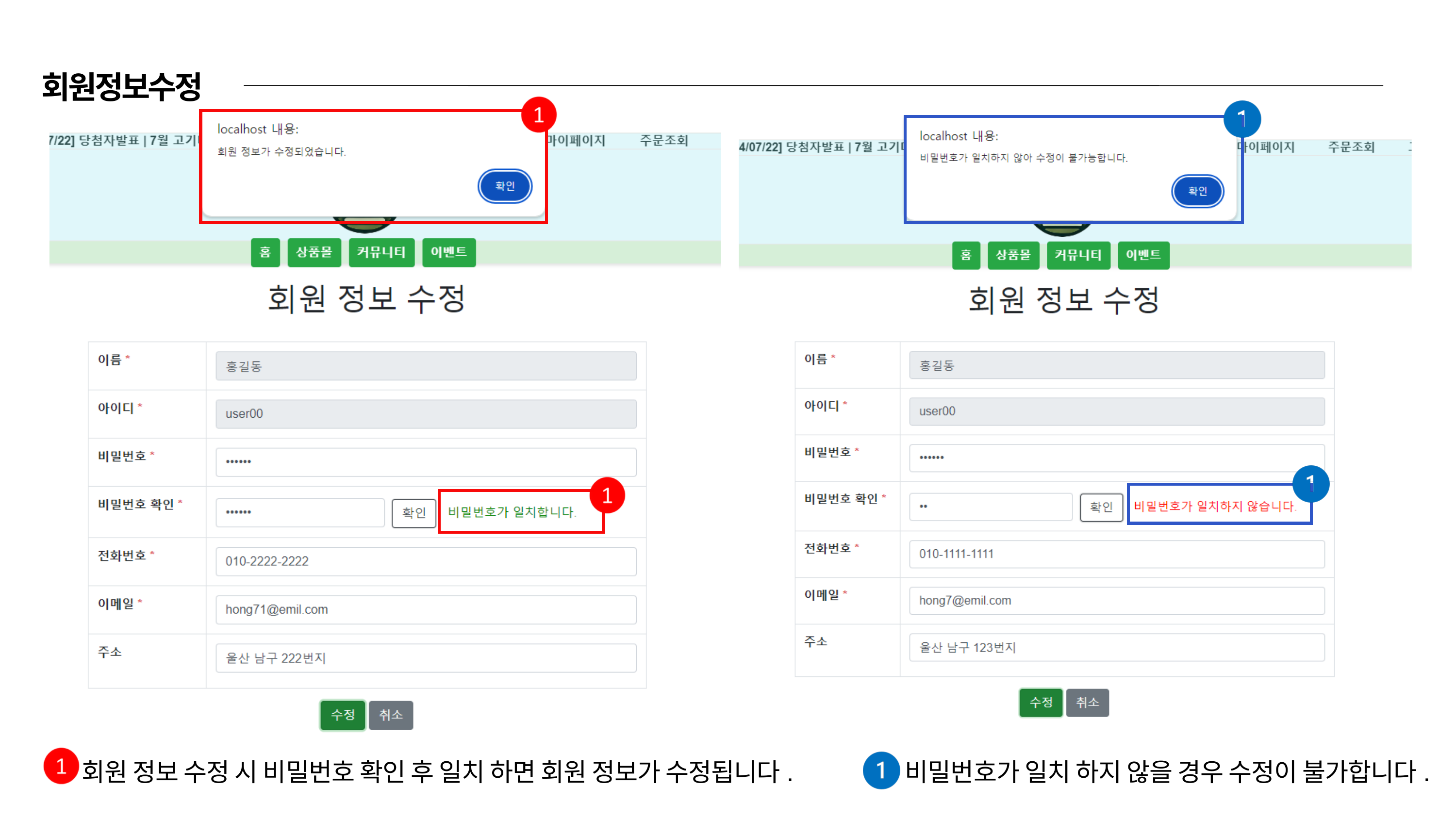

회원정보수정

회원 정보 수정 시 비밀번호 확인 후 일치 하면 회원 정보가 수정됩니다.
비밀번호가 일치 하지 않을 경우 수정이 불가합니다.